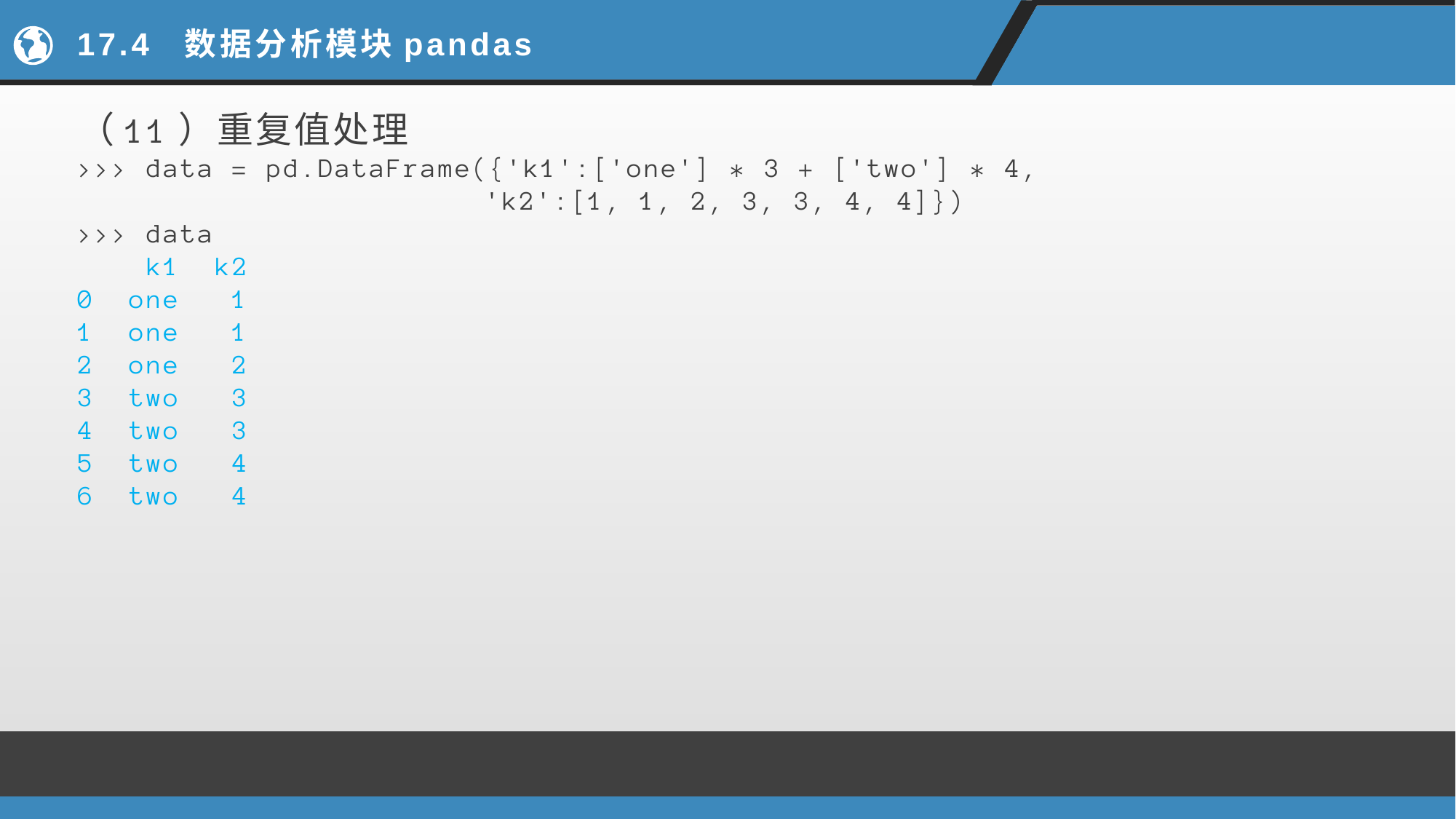

# 17.4  数据分析模块pandas

（11）重复值处理
>>> data = pd.DataFrame({'k1':['one'] * 3 + ['two'] * 4,
		           'k2':[1, 1, 2, 3, 3, 4, 4]})
>>> data
    k1  k2
0  one   1
1  one   1
2  one   2
3  two   3
4  two   3
5  two   4
6  two   4